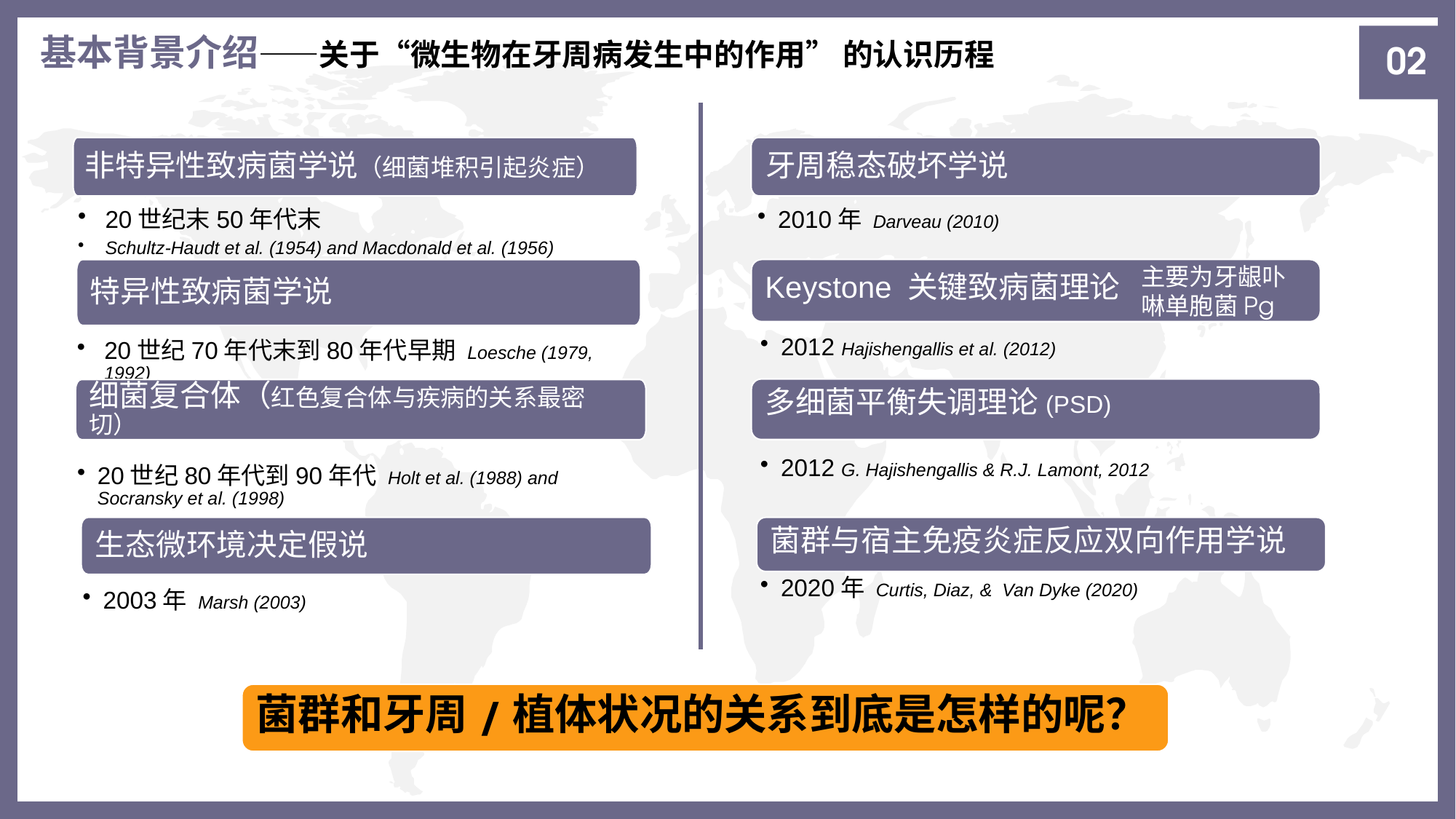

02
基本背景介绍——关于“微生物在牙周病发生中的作用” 的认识历程
非特异性致病菌学说（细菌堆积引起炎症）
牙周稳态破坏学说
20世纪末50年代末
Schultz-Haudt et al. (1954) and Macdonald et al. (1956)
2010年 Darveau (2010)
主要为牙龈卟啉单胞菌Pg
Keystone 关键致病菌理论
特异性致病菌学说
2012 Hajishengallis et al. (2012)
20世纪70年代末到80年代早期 Loesche (1979, 1992)
多细菌平衡失调理论(PSD)
细菌复合体（红色复合体与疾病的关系最密切）
2012 G. Hajishengallis & R.J. Lamont, 2012
20世纪80年代到90年代 Holt et al. (1988) and Socransky et al. (1998)
生态微环境决定假说
菌群与宿主免疫炎症反应双向作用学说
2020年 Curtis, Diaz, &  Van Dyke (2020)
2003年 Marsh (2003)
菌群和牙周/植体状况的关系到底是怎样的呢？